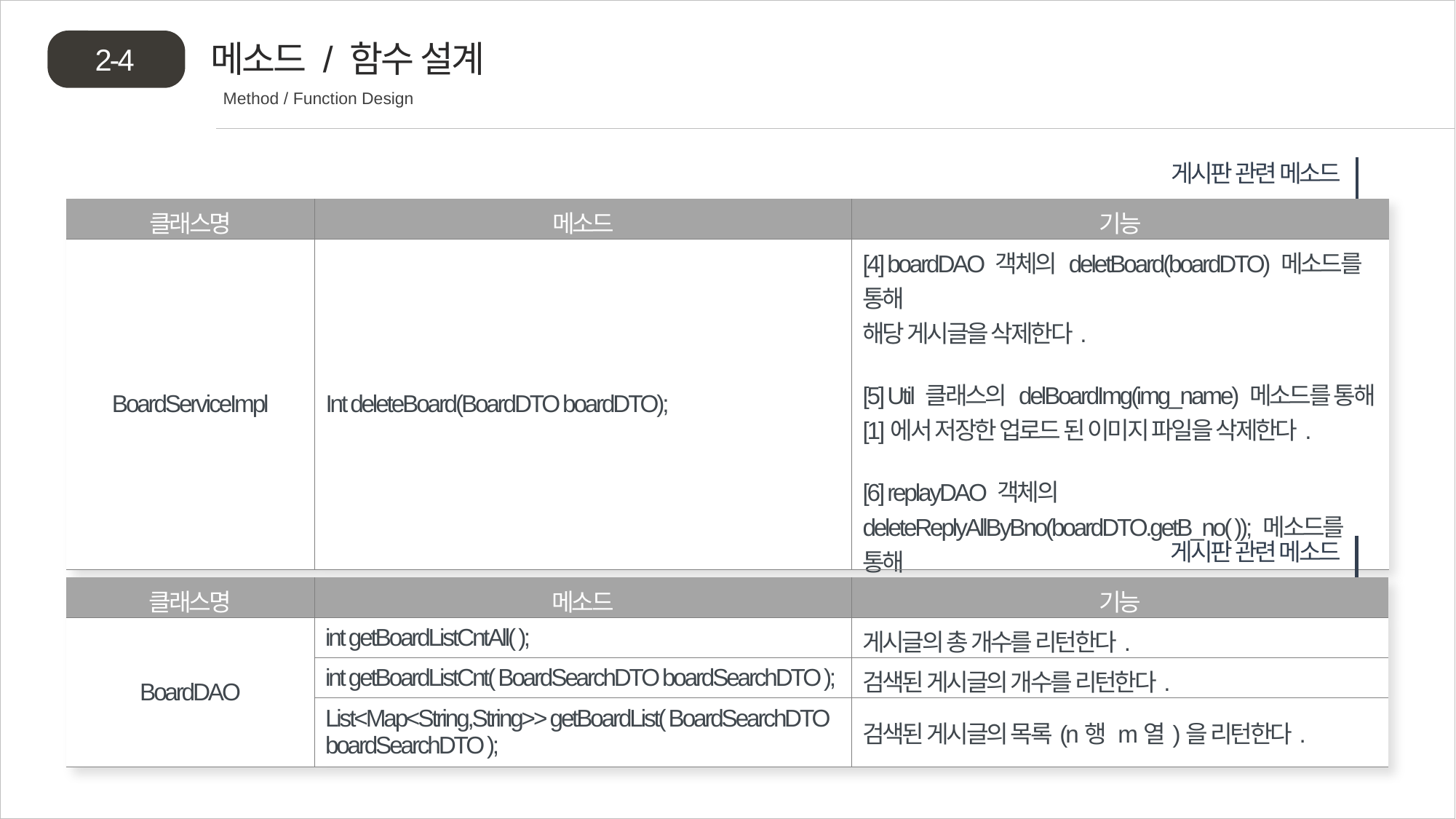

메소드 / 함수 설계
2-4
Method / Function Design
게시판 관련 메소드
| 클래스명 | 메소드 | 기능 |
| --- | --- | --- |
| BoardServiceImpl | Int deleteBoard(BoardDTO boardDTO); | [4] boardDAO 객체의 deletBoard(boardDTO) 메소드를 통해 해당 게시글을 삭제한다. [5] Util 클래스의 delBoardImg(img\_name) 메소드를 통해 [1]에서 저장한 업로드 된 이미지 파일을 삭제한다. [6] replayDAO 객체의deleteReplyAllByBno(boardDTO.getB\_no( )); 메소드를 통해 해당 게시글에 있는 댓글을 모두 삭제한다. |
게시판 관련 메소드
| 클래스명 | 메소드 | 기능 |
| --- | --- | --- |
| BoardDAO | int getBoardListCntAll( ); | 게시글의 총 개수를 리턴한다. |
|  | int getBoardListCnt( BoardSearchDTO boardSearchDTO ); | 검색된 게시글의 개수를 리턴한다. |
|  | List<Map<String,String>> getBoardList( BoardSearchDTO boardSearchDTO ); | 검색된 게시글의 목록(n행 m열)을 리턴한다. |